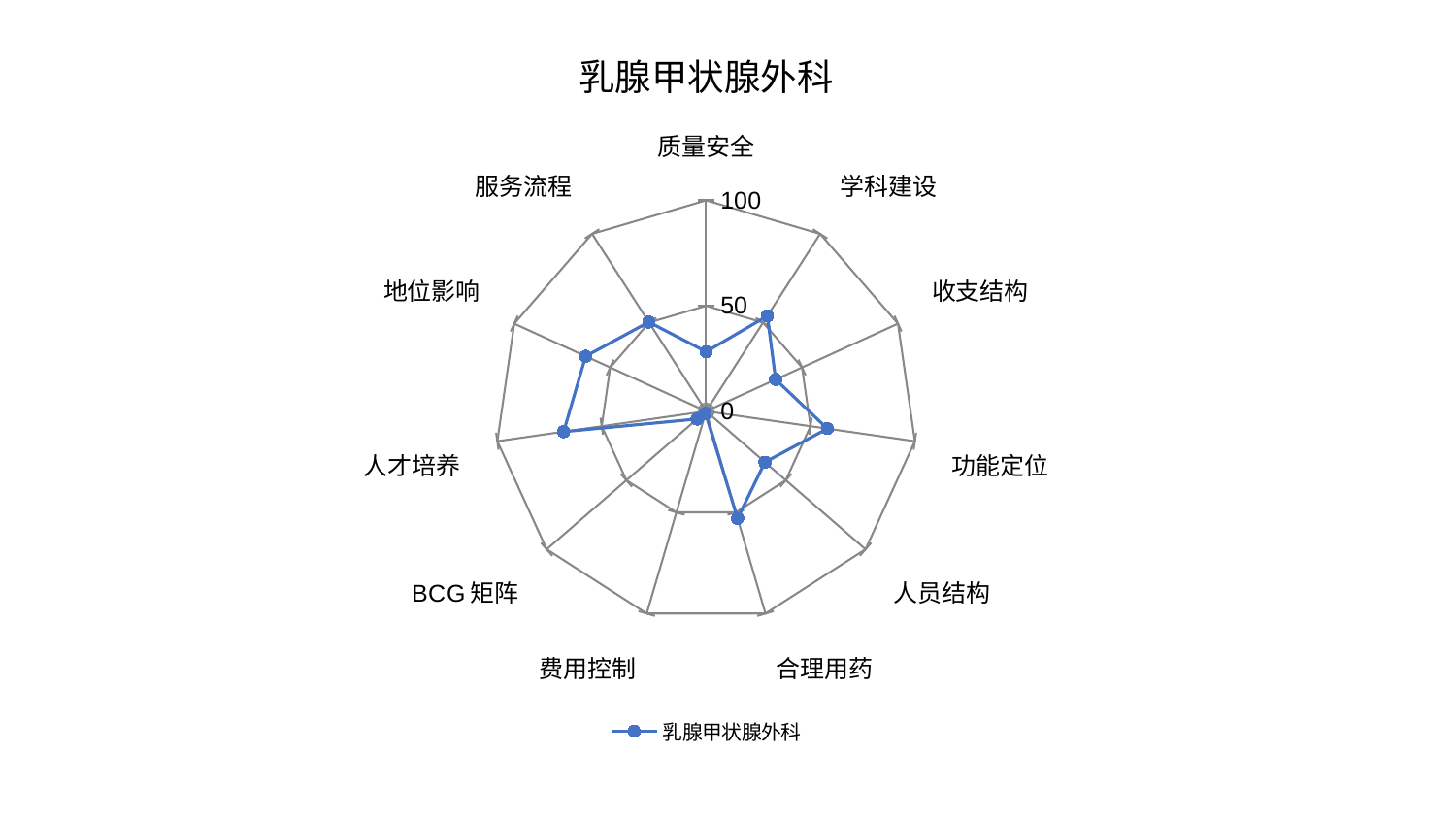

### Chart: 乳腺甲状腺外科

| Category | 乳腺甲状腺外科 |
|---|---|
| 质量安全 | 28.258935553608488 |
| 学科建设 | 53.70304534662671 |
| 收支结构 | 36.243377148041795 |
| 功能定位 | 58.070266326079356 |
| 人员结构 | 36.91908016141851 |
| 合理用药 | 53.00377692935702 |
| 费用控制 | 1.0725565139197075 |
| BCG矩阵 | 5.6597260365701025 |
| 人才培养 | 68.24231898546496 |
| 地位影响 | 62.775188978761705 |
| 服务流程 | 50.26954681056437 |
170